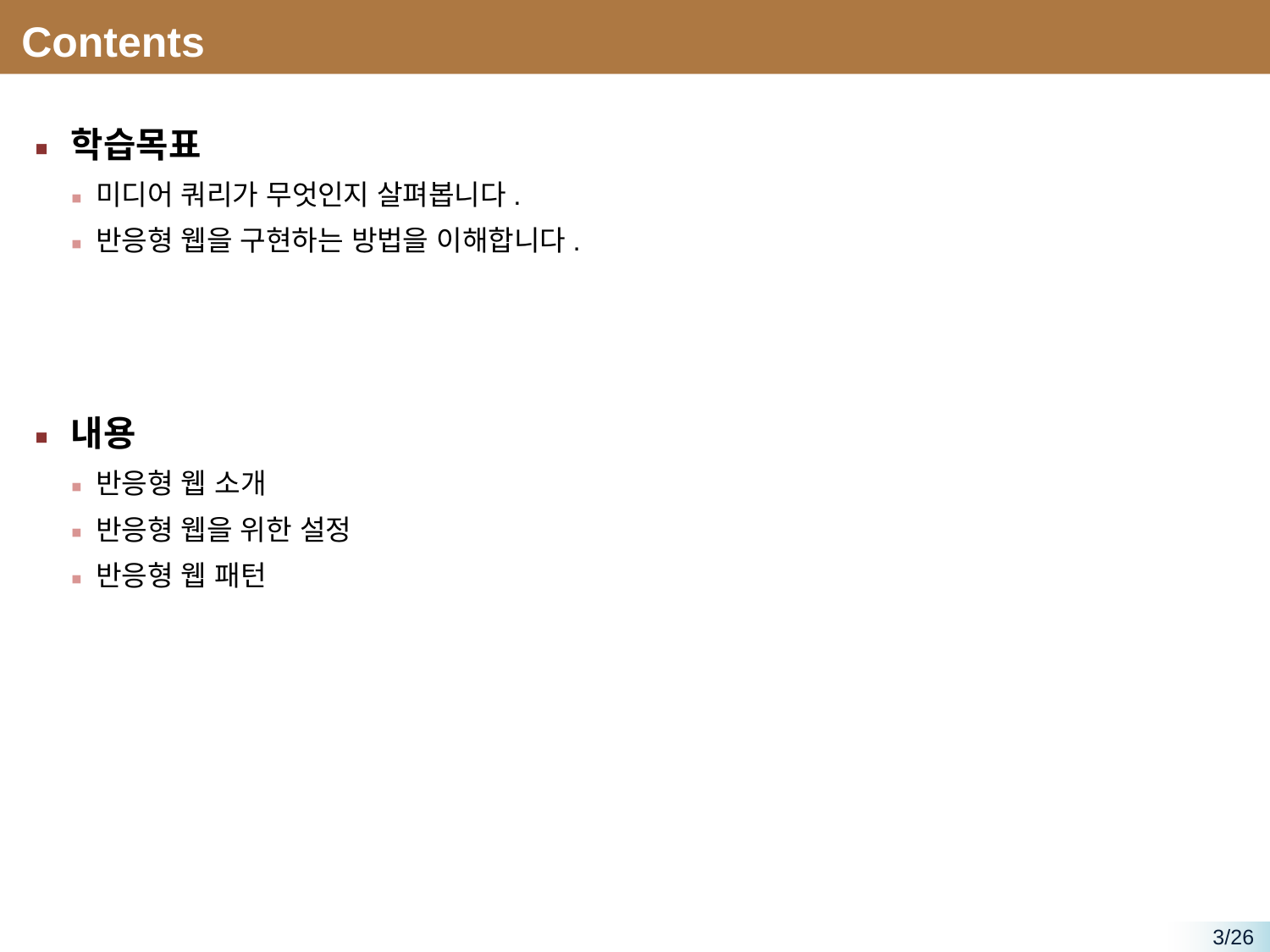

# Contents
학습목표
미디어 쿼리가 무엇인지 살펴봅니다.
반응형 웹을 구현하는 방법을 이해합니다.

내용
반응형 웹 소개
반응형 웹을 위한 설정
반응형 웹 패턴